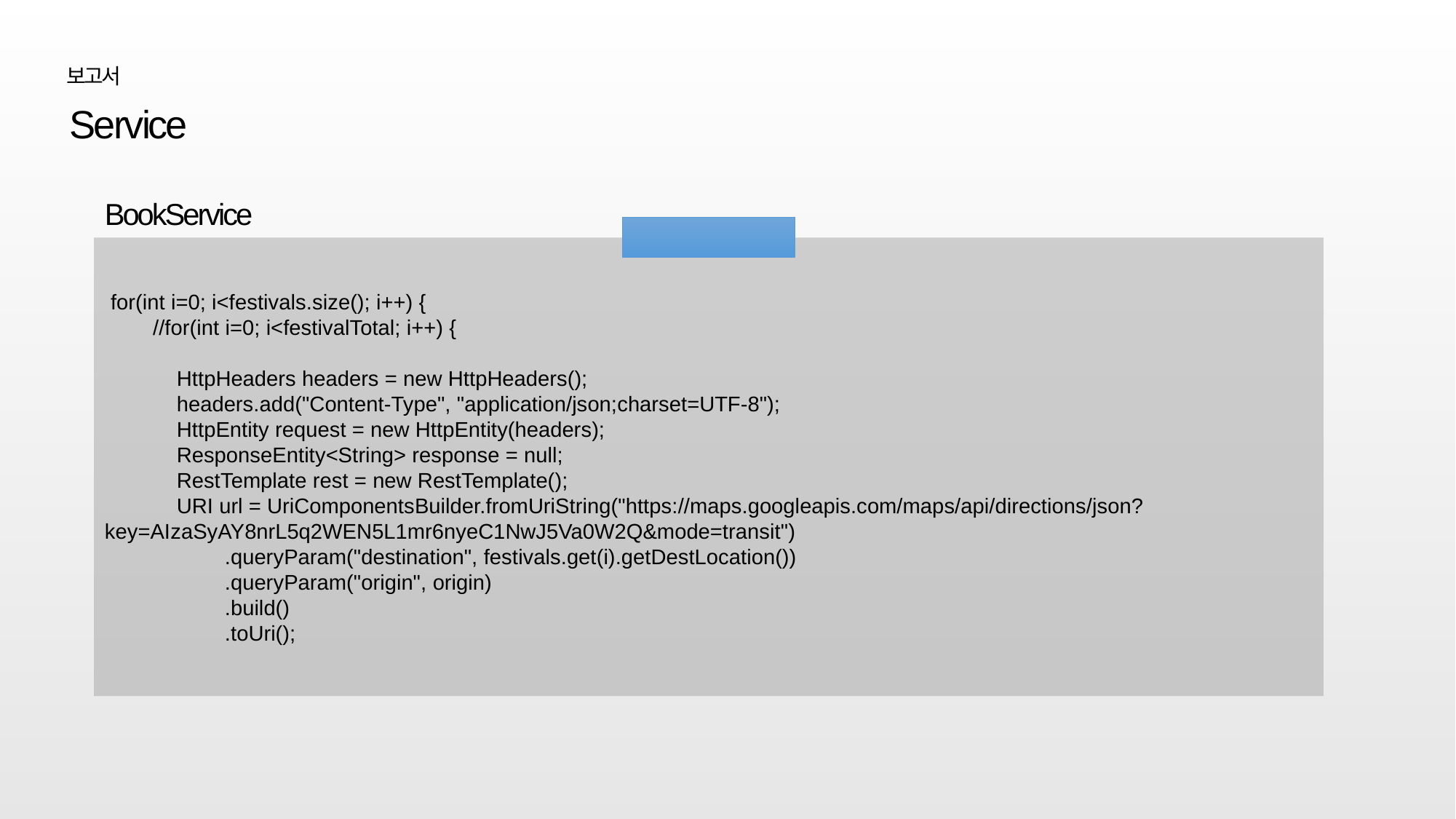

보고서
Service
BookService
소요시간 및 정보
 for(int i=0; i<festivals.size(); i++) {
        //for(int i=0; i<festivalTotal; i++) {

            HttpHeaders headers = new HttpHeaders();
            headers.add("Content-Type", "application/json;charset=UTF-8");
            HttpEntity request = new HttpEntity(headers);
            ResponseEntity<String> response = null;
            RestTemplate rest = new RestTemplate();
            URI url = UriComponentsBuilder.fromUriString("https://maps.googleapis.com/maps/api/directions/json?key=AIzaSyAY8nrL5q2WEN5L1mr6nyeC1NwJ5Va0W2Q&mode=transit")
                    .queryParam("destination", festivals.get(i).getDestLocation())
                    .queryParam("origin", origin)
                    .build()
                    .toUri();